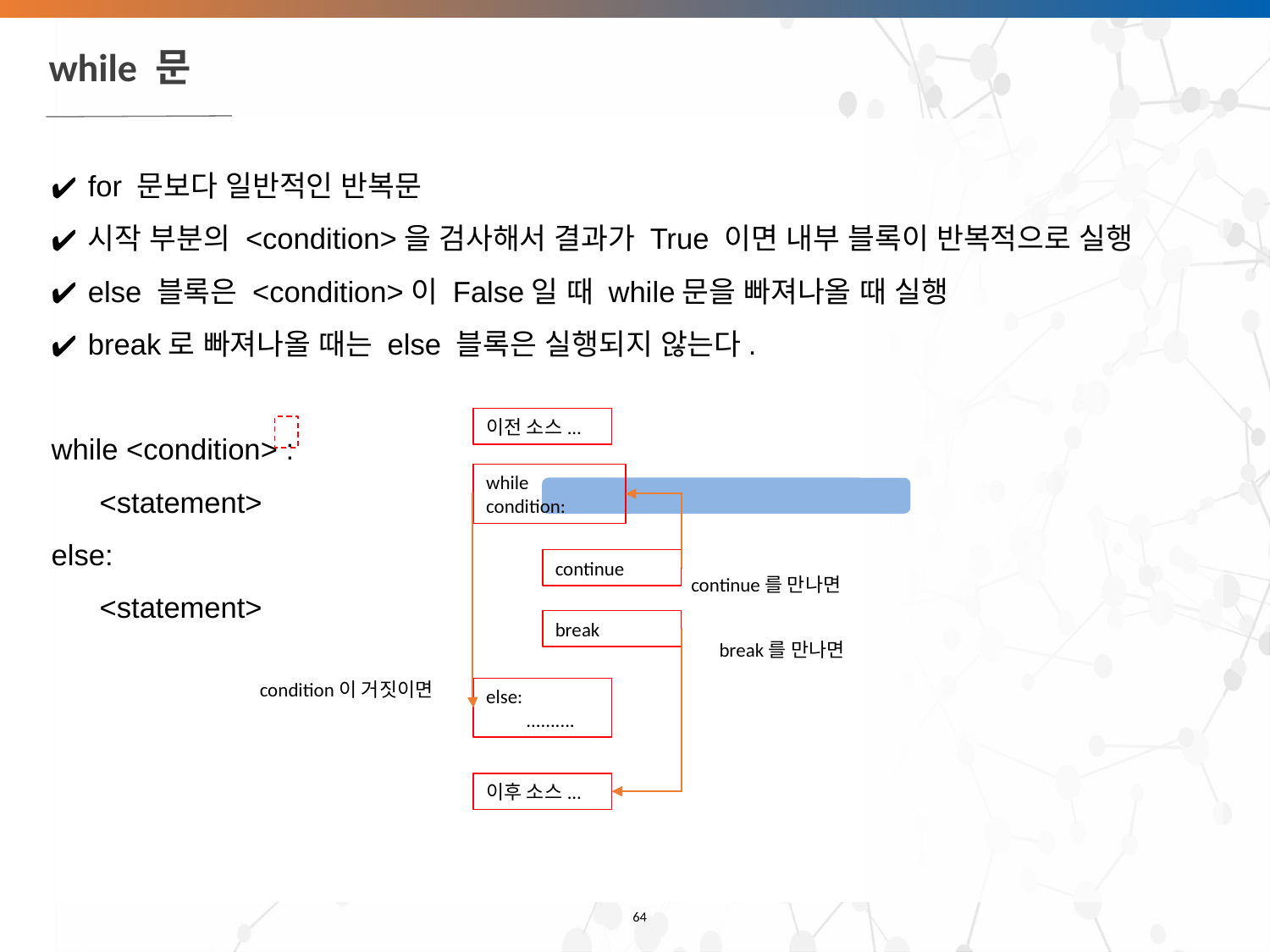

# while 문
for 문보다 일반적인 반복문
시작 부분의 <condition>을 검사해서 결과가 True 이면 내부 블록이 반복적으로 실행
else 블록은 <condition>이 False일 때 while문을 빠져나올 때 실행
break로 빠져나올 때는 else 블록은 실행되지 않는다.

while <condition> :
      <statement>
else:
      <statement>
이전 소스...

while condition:

continue
continue를 만나면
break
break를 만나면
condition이 거짓이면
else:
         ..........
이후 소스...
64